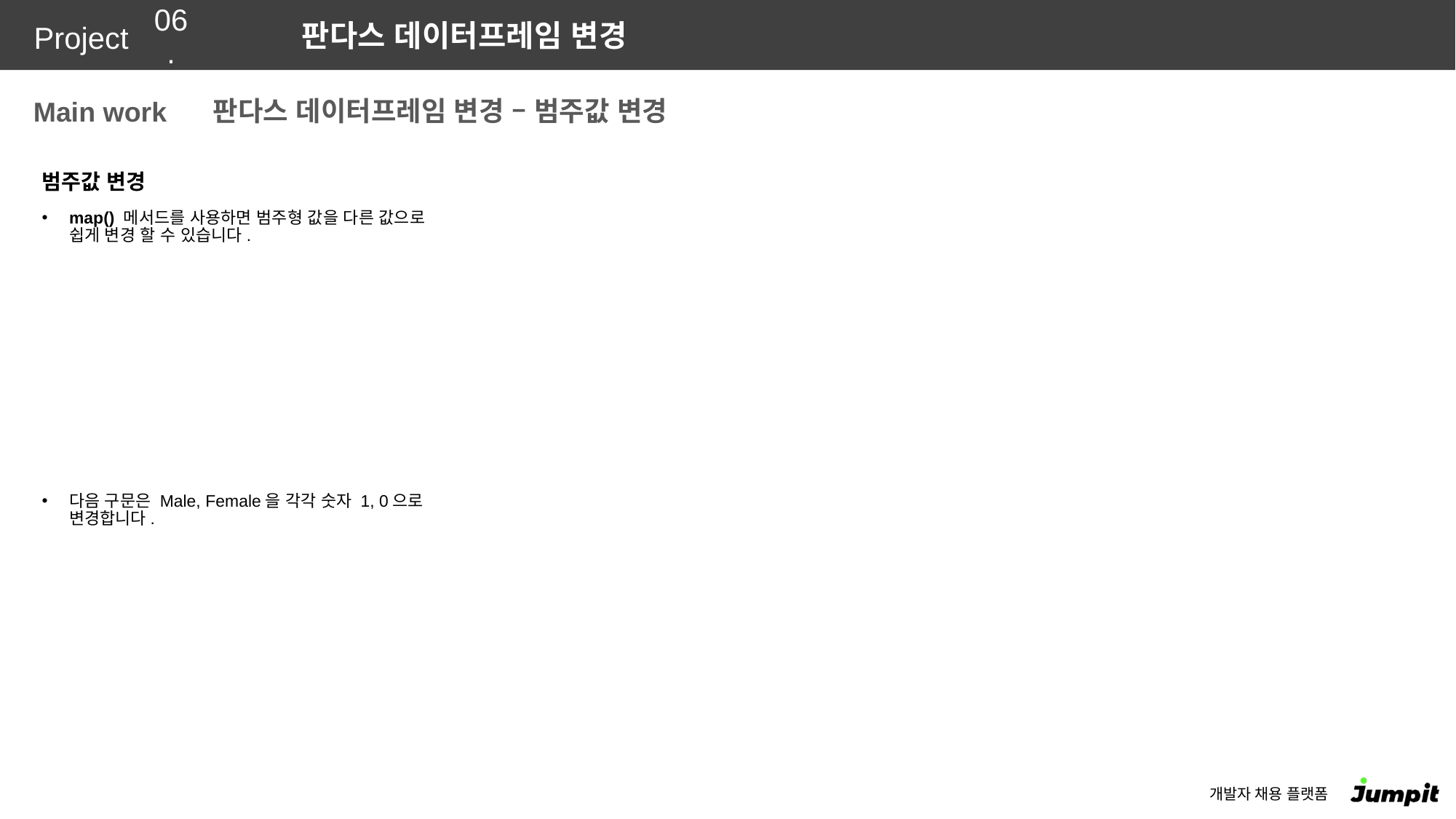

06.
판다스 데이터프레임 변경
판다스 데이터프레임 변경 – 범주값 변경
범주값 변경
map() 메서드를 사용하면 범주형 값을 다른 값으로 쉽게 변경 할 수 있습니다.

다음 구문은 Male, Female을 각각 숫자 1, 0으로 변경합니다.